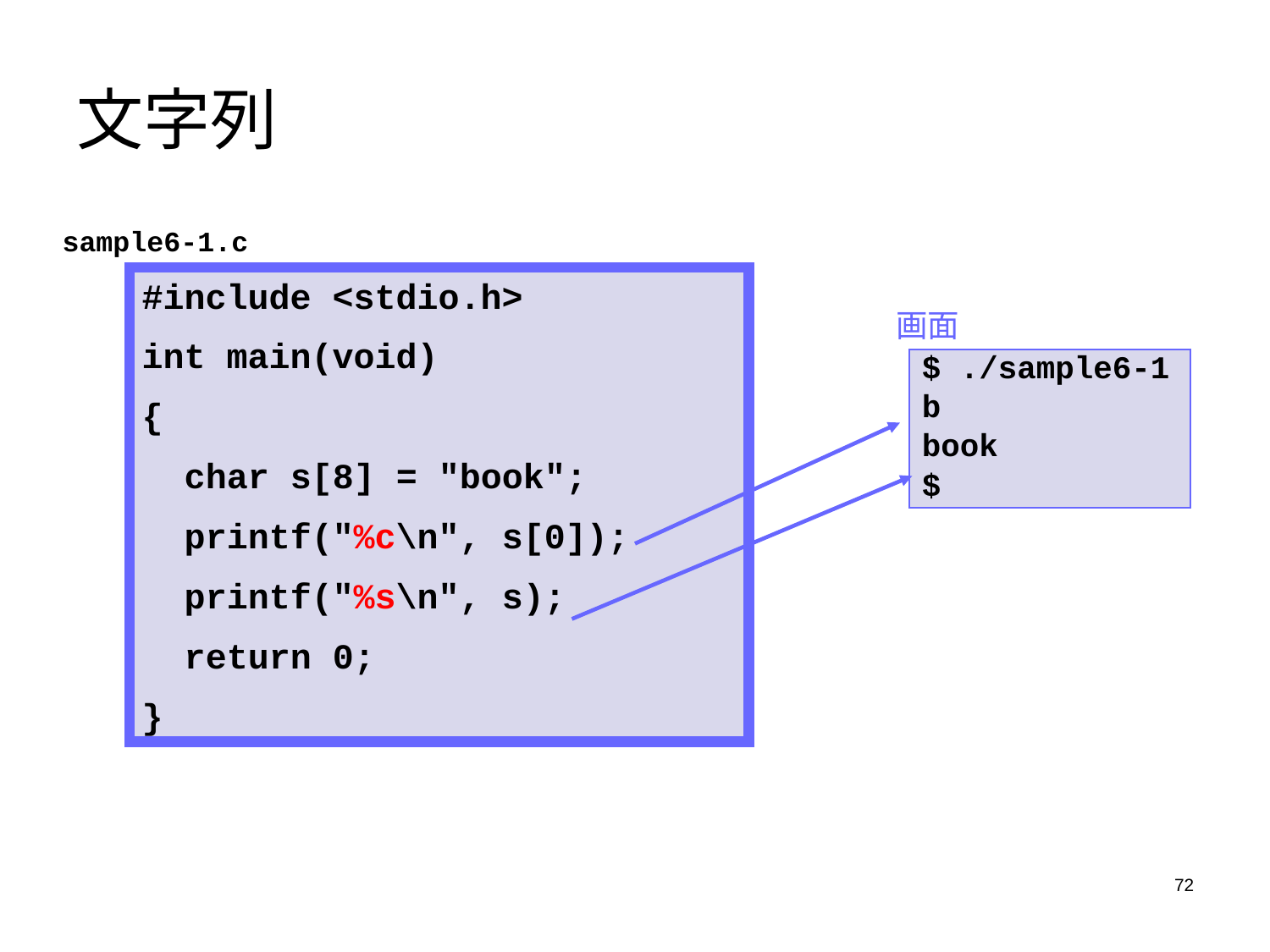

# 文字列
sample6-1.c
#include <stdio.h>
int main(void)
{
  char s[8] = "book";
  printf("%c\n", s[0]);
  printf("%s\n", s);
  return 0;
}
画面
$ ./sample6-1
b
book
$

72